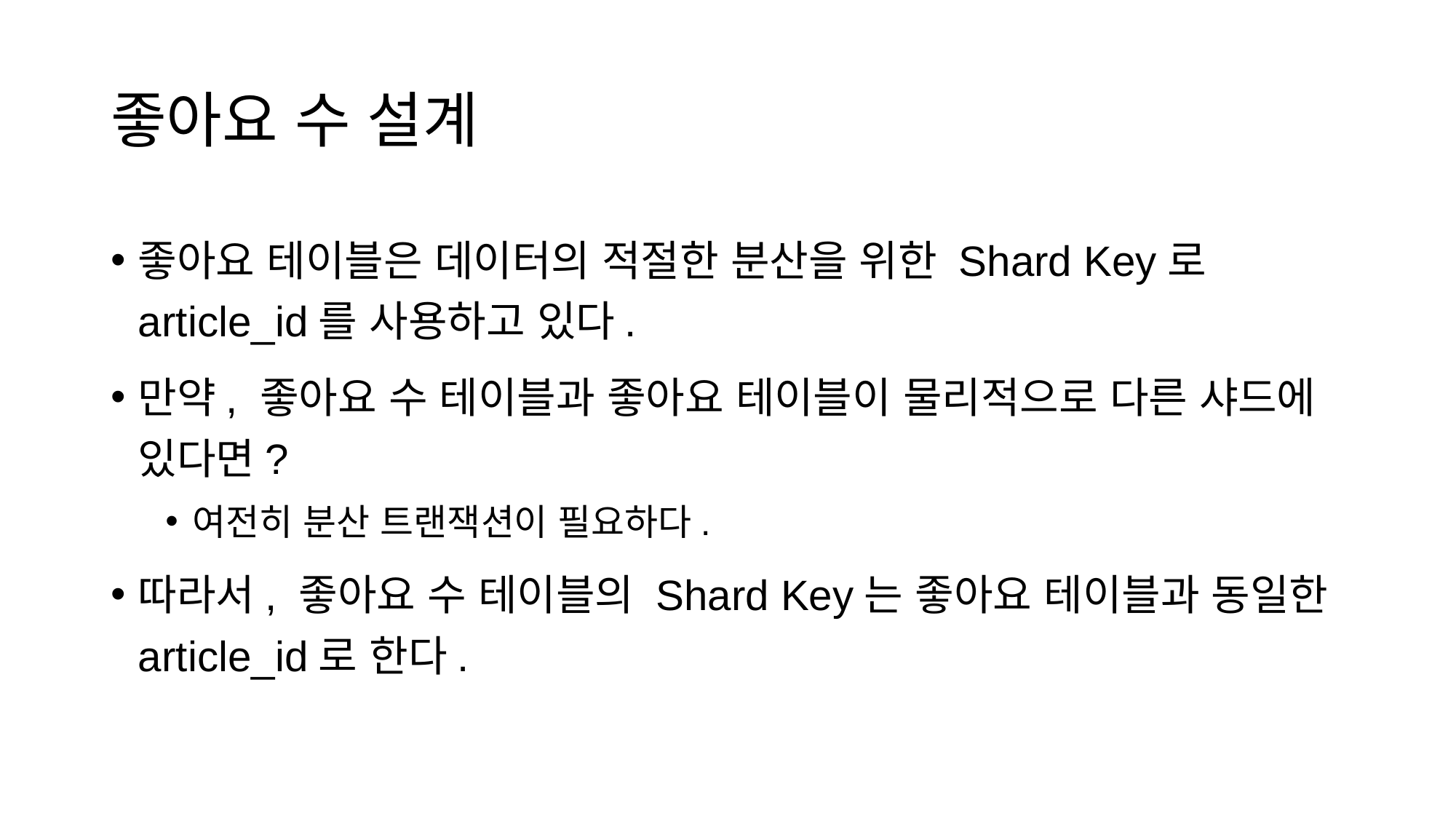

# 좋아요 수 설계
좋아요 테이블은 데이터의 적절한 분산을 위한 Shard Key로 article_id를 사용하고 있다.
만약, 좋아요 수 테이블과 좋아요 테이블이 물리적으로 다른 샤드에 있다면?
여전히 분산 트랜잭션이 필요하다.
따라서, 좋아요 수 테이블의 Shard Key는 좋아요 테이블과 동일한 article_id로 한다.